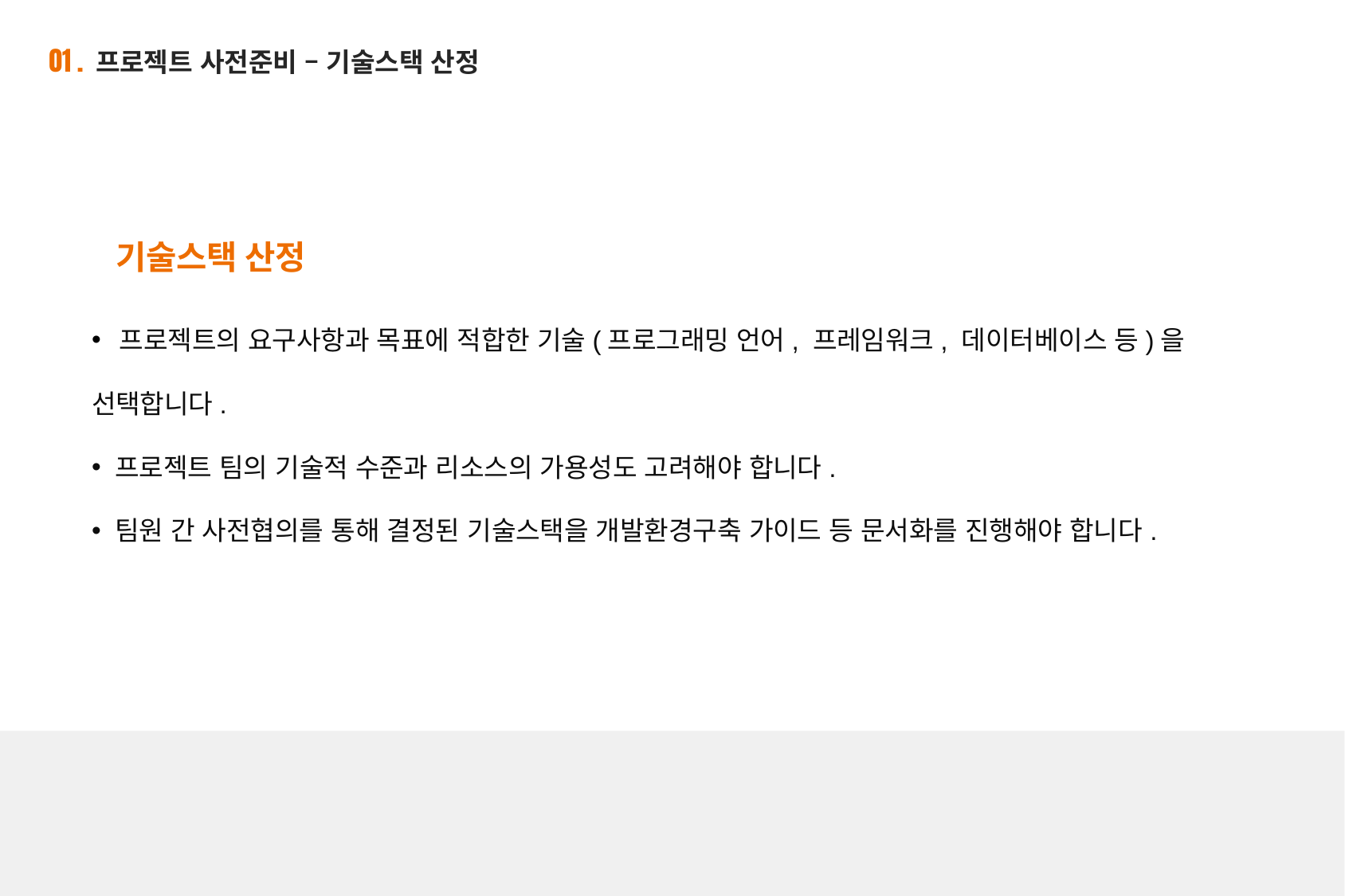

01 .
프로젝트 사전준비 – 기술스택 산정
기술스택 산정
  프로젝트의 요구사항과 목표에 적합한 기술(프로그래밍 언어, 프레임워크, 데이터베이스 등)을 선택합니다.
 프로젝트 팀의 기술적 수준과 리소스의 가용성도 고려해야 합니다.
 팀원 간 사전협의를 통해 결정된 기술스택을 개발환경구축 가이드 등 문서화를 진행해야 합니다.